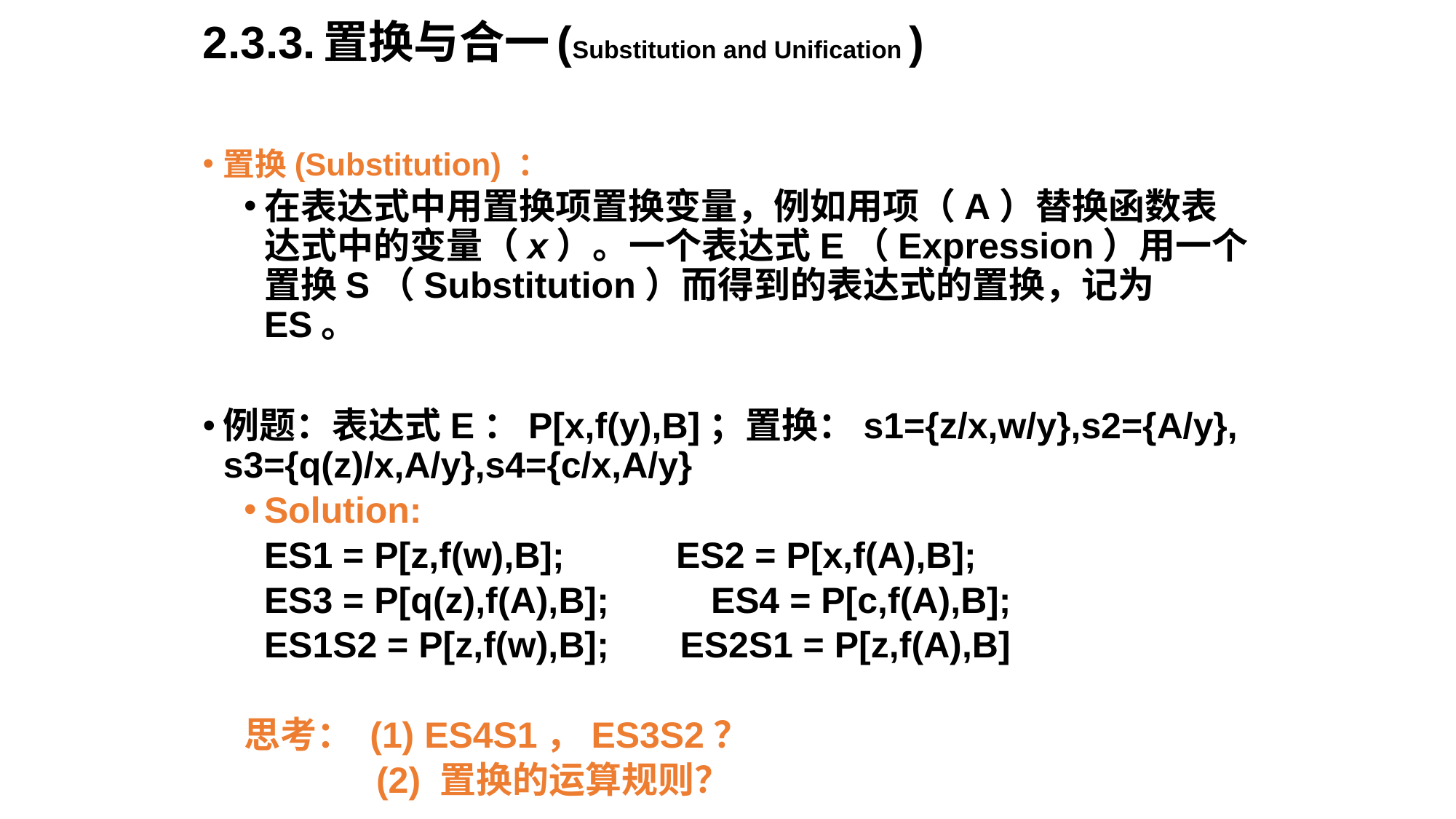

# 2.3.3.置换与合一(Substitution and Unification )
置换(Substitution) ：
在表达式中用置换项置换变量，例如用项（A）替换函数表达式中的变量（x）。一个表达式E（Expression）用一个置换S（Substitution）而得到的表达式的置换，记为ES。

例题：表达式E：P[x,f(y),B]；置换：s1={z/x,w/y},s2={A/y}, s3={q(z)/x,A/y},s4={c/x,A/y}
Solution:
	ES1 = P[z,f(w),B];           ES2 = P[x,f(A),B];
	ES3 = P[q(z),f(A),B];  	 ES4 = P[c,f(A),B];
	ES1S2 = P[z,f(w),B];       ES2S1 = P[z,f(A),B]

思考： (1) ES4S1，ES3S2？
             (2) 置换的运算规则？